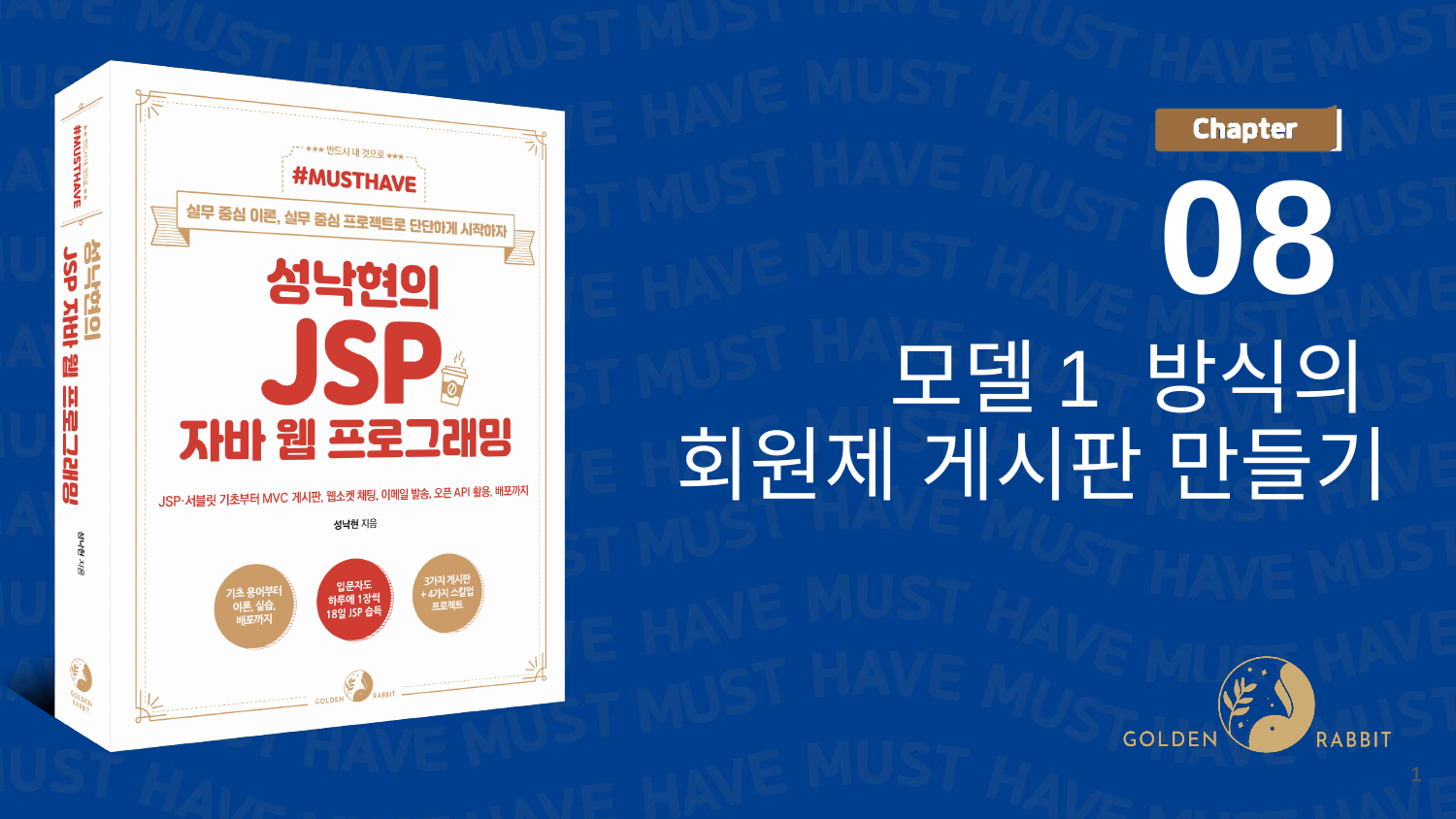

08
모델1 방식의
회원제 게시판 만들기
1
1